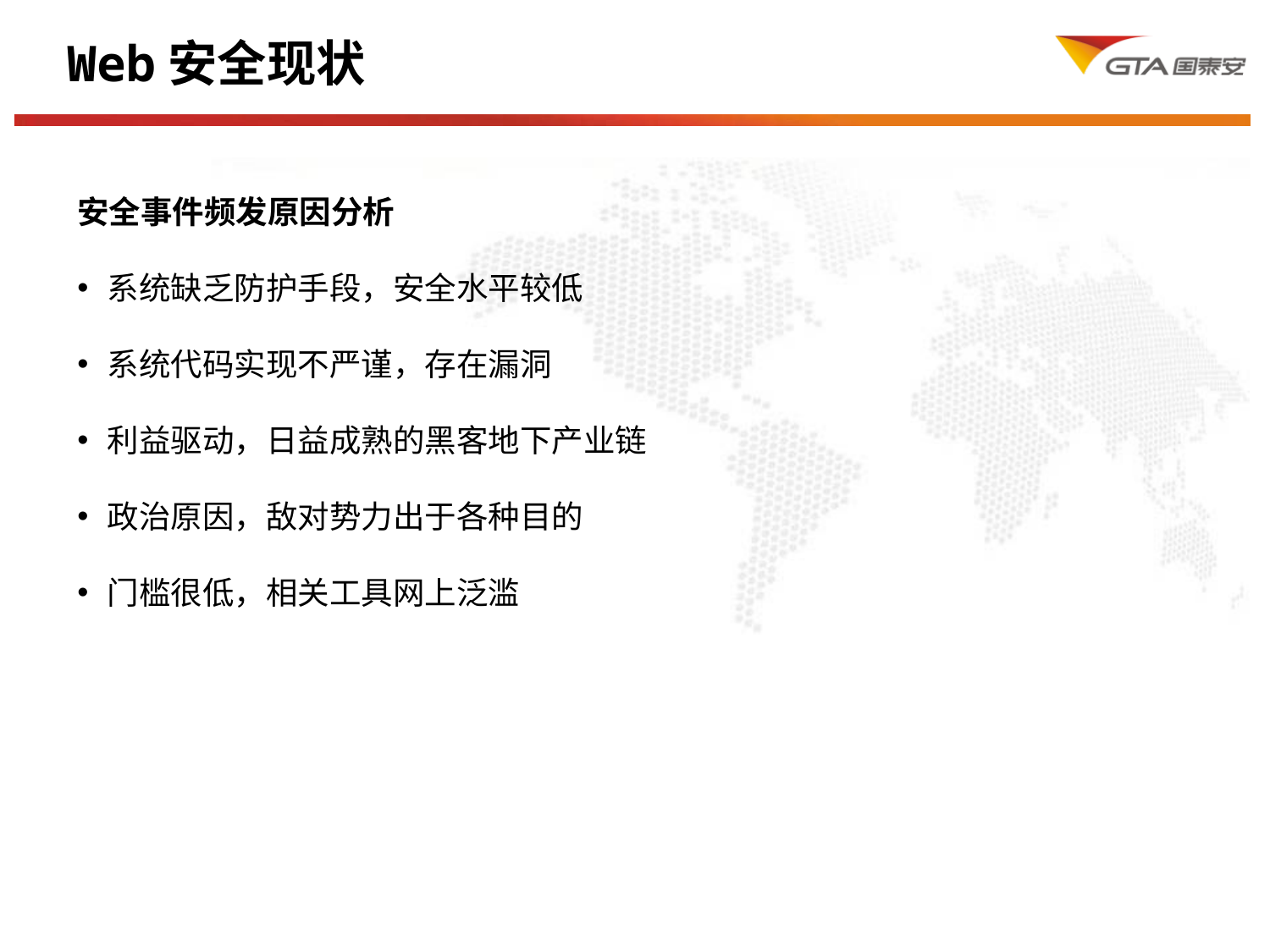

Web安全现状、自我介绍
安全事件频发原因分析

系统缺乏防护手段，安全水平较低

系统代码实现不严谨，存在漏洞

利益驱动，日益成熟的黑客地下产业链

政治原因，敌对势力出于各种目的

门槛很低，相关工具网上泛滥